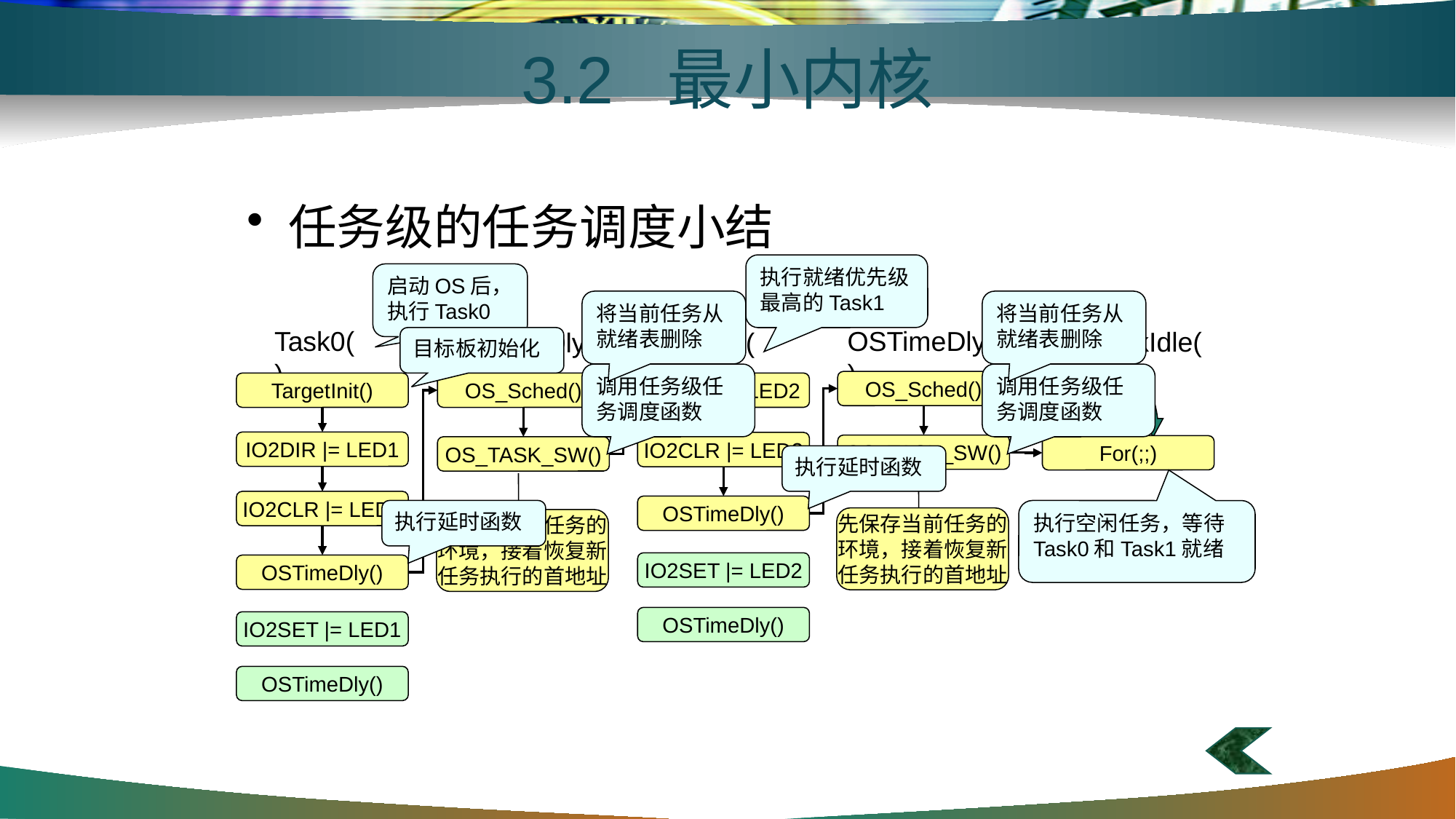

3.2  最小内核
#

任务级的任务调度小结
执行就绪优先级最高的Task1
启动OS后，执行Task0
将当前任务从就绪表删除
将当前任务从就绪表删除
OSTimeDly()
OS_Sched()
Task0()
OS_TaskIdle()
For(;;)
OSTimeDly()
OS_Sched()
Task1()
IO2DIR |= LED2
IO2CLR |= LED2
目标板初始化
调用任务级任务调度函数
调用任务级任务调度函数
TargetInit()
IO2DIR |= LED1
IO2CLR |= LED1

OS_TASK_SW()

先保存当前任务的
环境，接着恢复新
任务执行的首地址
OS_TASK_SW()

先保存当前任务的
环境，接着恢复新
任务执行的首地址
执行延时函数
OSTimeDly()
执行延时函数
执行空闲任务，等待Task0和Task1就绪
OSTimeDly()
IO2SET |= LED2
OSTimeDly()
IO2SET |= LED1
OSTimeDly()